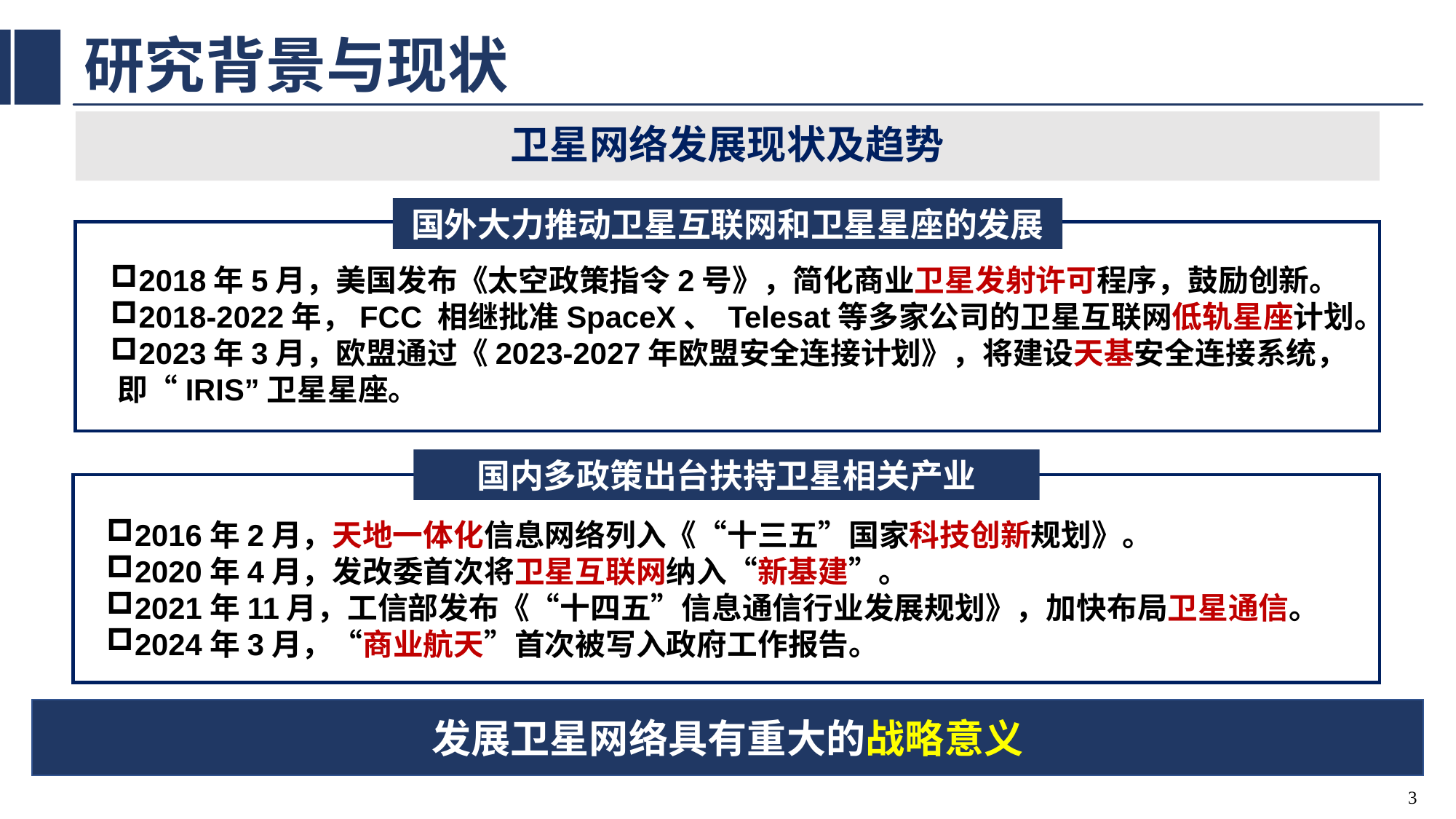

# 研究背景与现状
卫星网络发展现状及趋势
国外大力推动卫星互联网和卫星星座的发展

2018年5月，美国发布《太空政策指令2号》，简化商业卫星发射许可程序，鼓励创新。
2018-2022年，FCC 相继批准SpaceX、 Telesat等多家公司的卫星互联网低轨星座计划。
2023年3月，欧盟通过《2023-2027年欧盟安全连接计划》，将建设天基安全连接系统，即“IRIS”卫星星座。
国内多政策出台扶持卫星相关产业

2016年2月，天地一体化信息网络列入《“十三五”国家科技创新规划》。
2020年4月，发改委首次将卫星互联网纳入“新基建”。
2021年11月，工信部发布《“十四五”信息通信行业发展规划》，加快布局卫星通信。
2024年3月，“商业航天”首次被写入政府工作报告。
发展卫星网络具有重大的战略意义
3